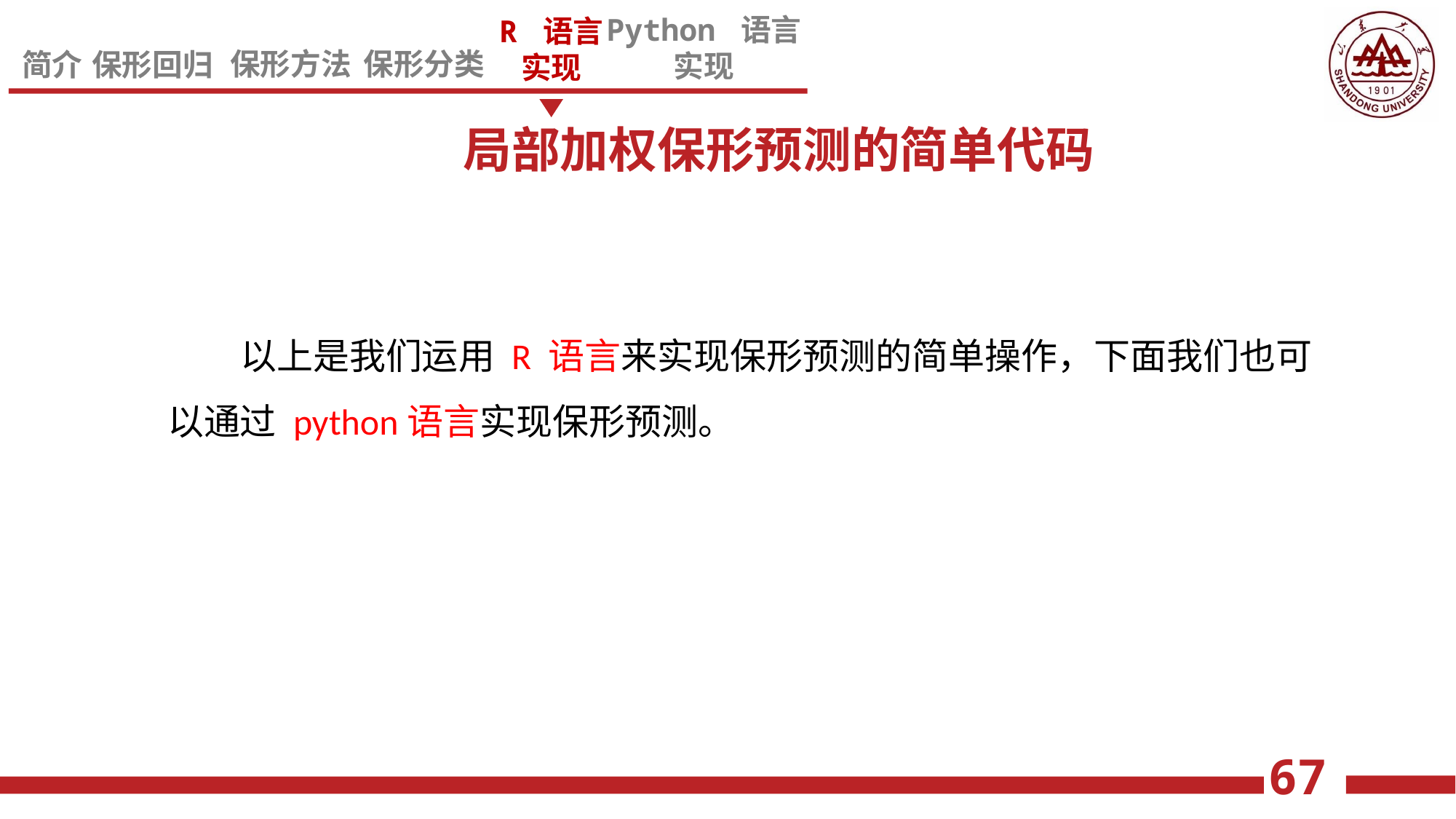

局部加权保形预测的简单代码
以上是我们运用 R 语言来实现保形预测的简单操作，下面我们也可以通过 python语言实现保形预测。